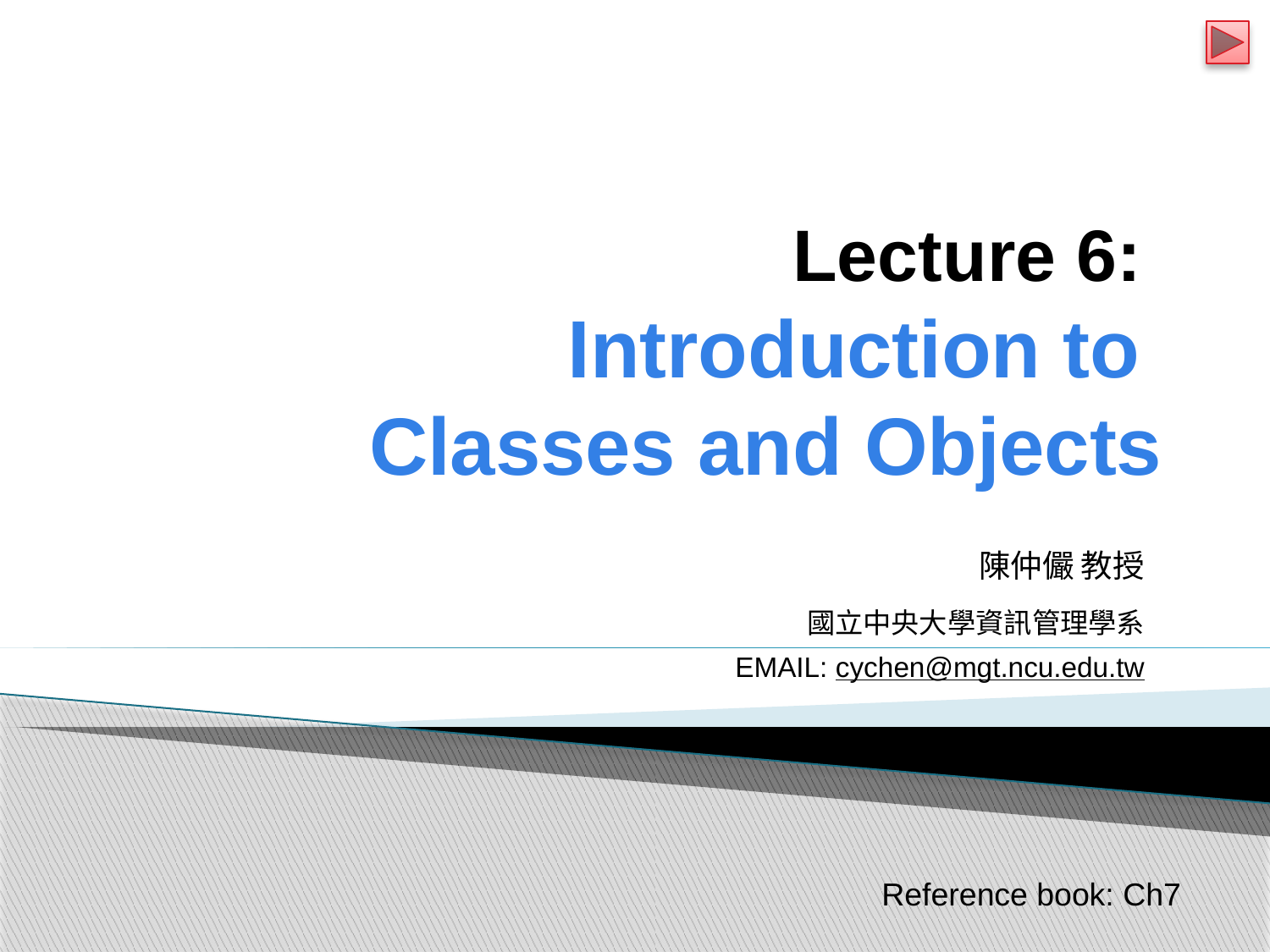

# Lecture 6: Introduction to Classes and Objects
陳仲儼 教授
國立中央大學資訊管理學系
EMAIL: cychen@mgt.ncu.edu.tw
Reference book: Ch7